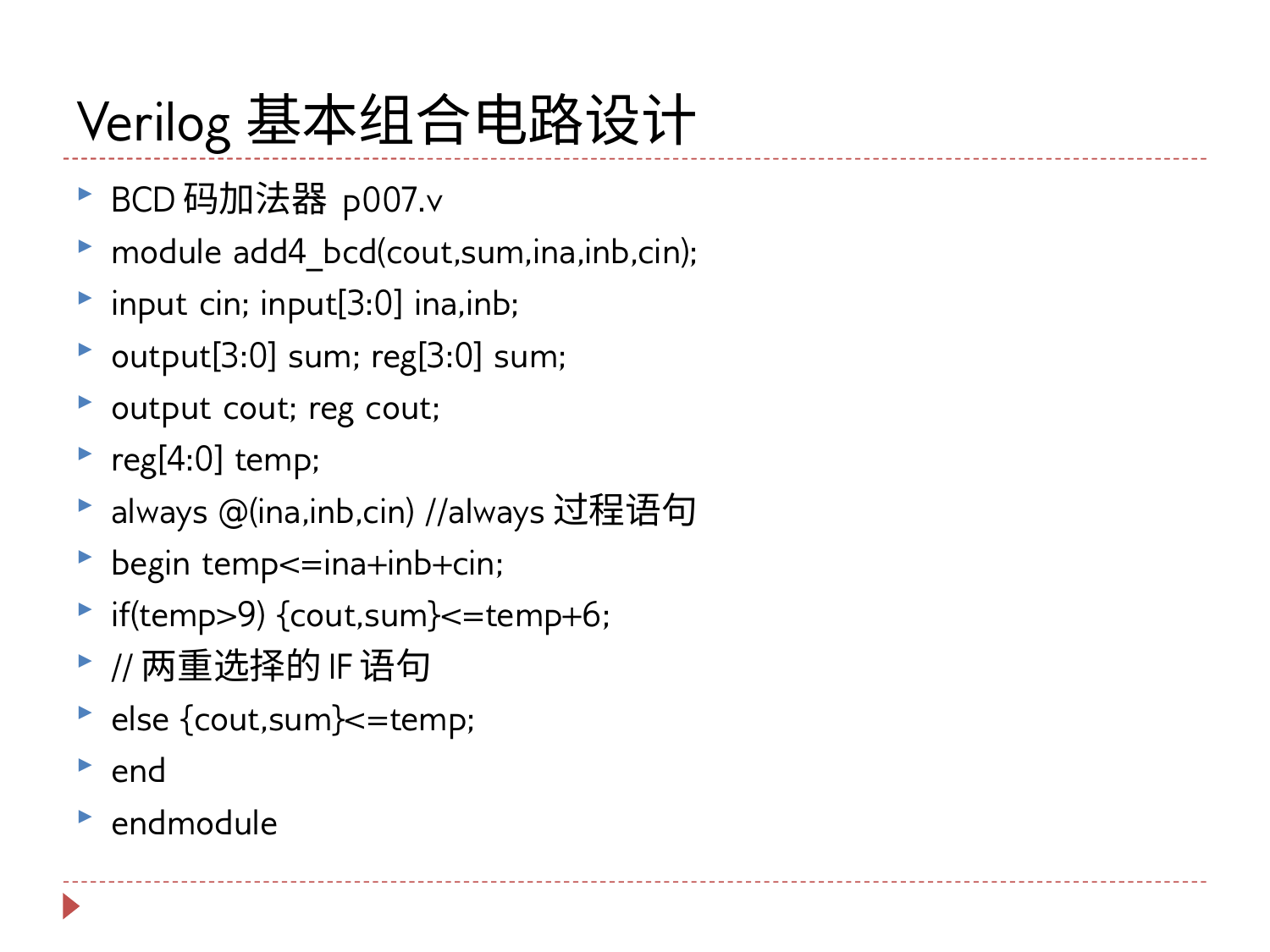

# Verilog基本组合电路设计
BCD码加法器 p007.v
module add4_bcd(cout,sum,ina,inb,cin);
input cin; input[3:0] ina,inb;
output[3:0] sum; reg[3:0] sum;
output cout; reg cout;
reg[4:0] temp;
always @(ina,inb,cin) //always过程语句
begin temp<=ina+inb+cin;
if(temp>9) {cout,sum}<=temp+6;
//两重选择的IF语句
else {cout,sum}<=temp;
end
endmodule